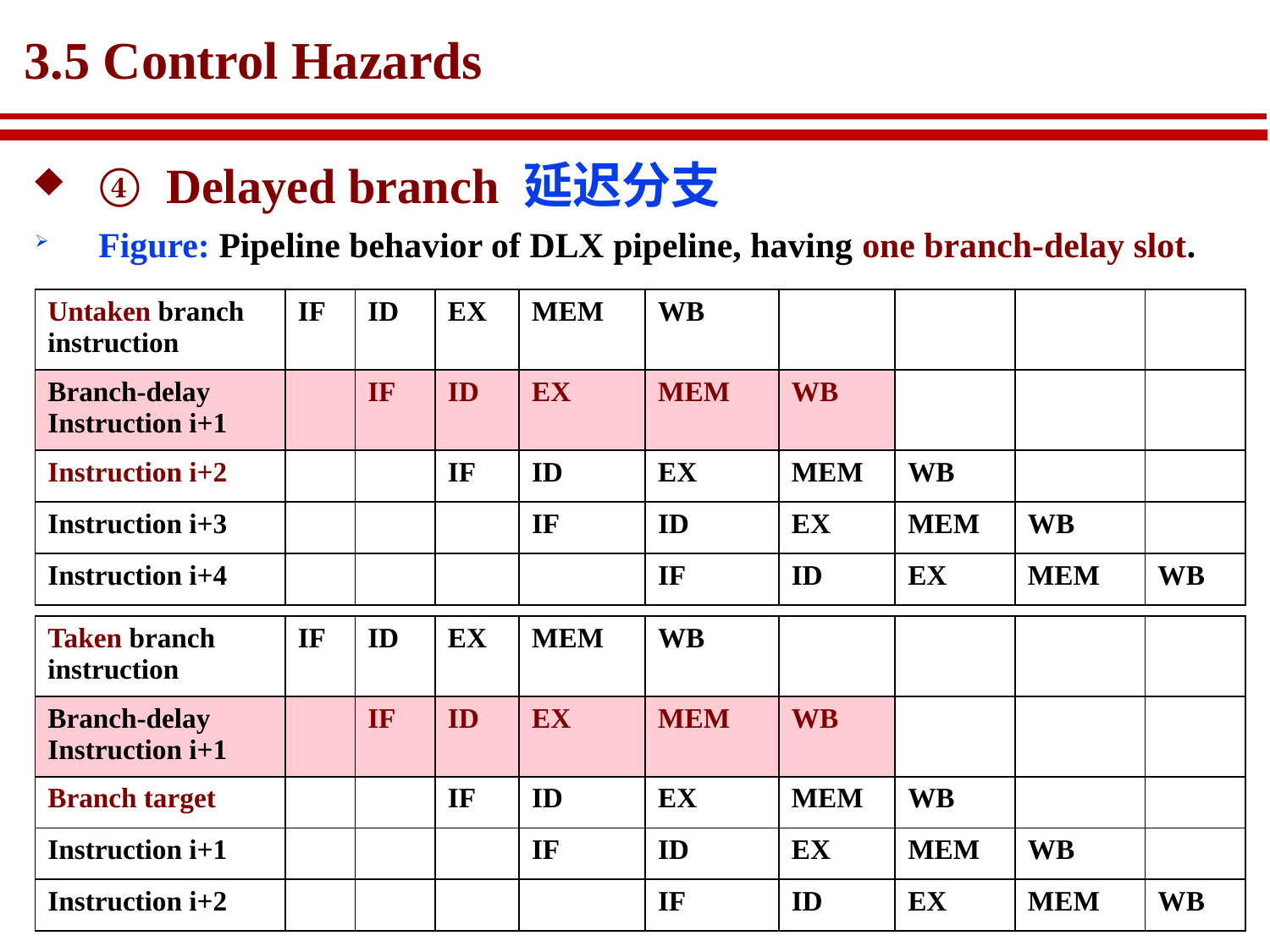

# 3.5 Control Hazards
④  Delayed branch 延迟分支
Figure: Pipeline behavior of DLX pipeline, having one branch-delay slot.
| Untaken branch instruction | IF | ID | EX | MEM | WB |  |  |  |  |
| --- | --- | --- | --- | --- | --- | --- | --- | --- | --- |
| Branch-delay Instruction i+1 |  | IF | ID | EX | MEM | WB |  |  |  |
| Instruction i+2 |  |  | IF | ID | EX | MEM | WB |  |  |
| Instruction i+3 |  |  |  | IF | ID | EX | MEM | WB |  |
| Instruction i+4 |  |  |  |  | IF | ID | EX | MEM | WB |
| Taken branch instruction | IF | ID | EX | MEM | WB |  |  |  |  |
| --- | --- | --- | --- | --- | --- | --- | --- | --- | --- |
| Branch-delay Instruction i+1 |  | IF | ID | EX | MEM | WB |  |  |  |
| Branch target |  |  | IF | ID | EX | MEM | WB |  |  |
| Instruction i+1 |  |  |  | IF | ID | EX | MEM | WB |  |
| Instruction i+2 |  |  |  |  | IF | ID | EX | MEM | WB |